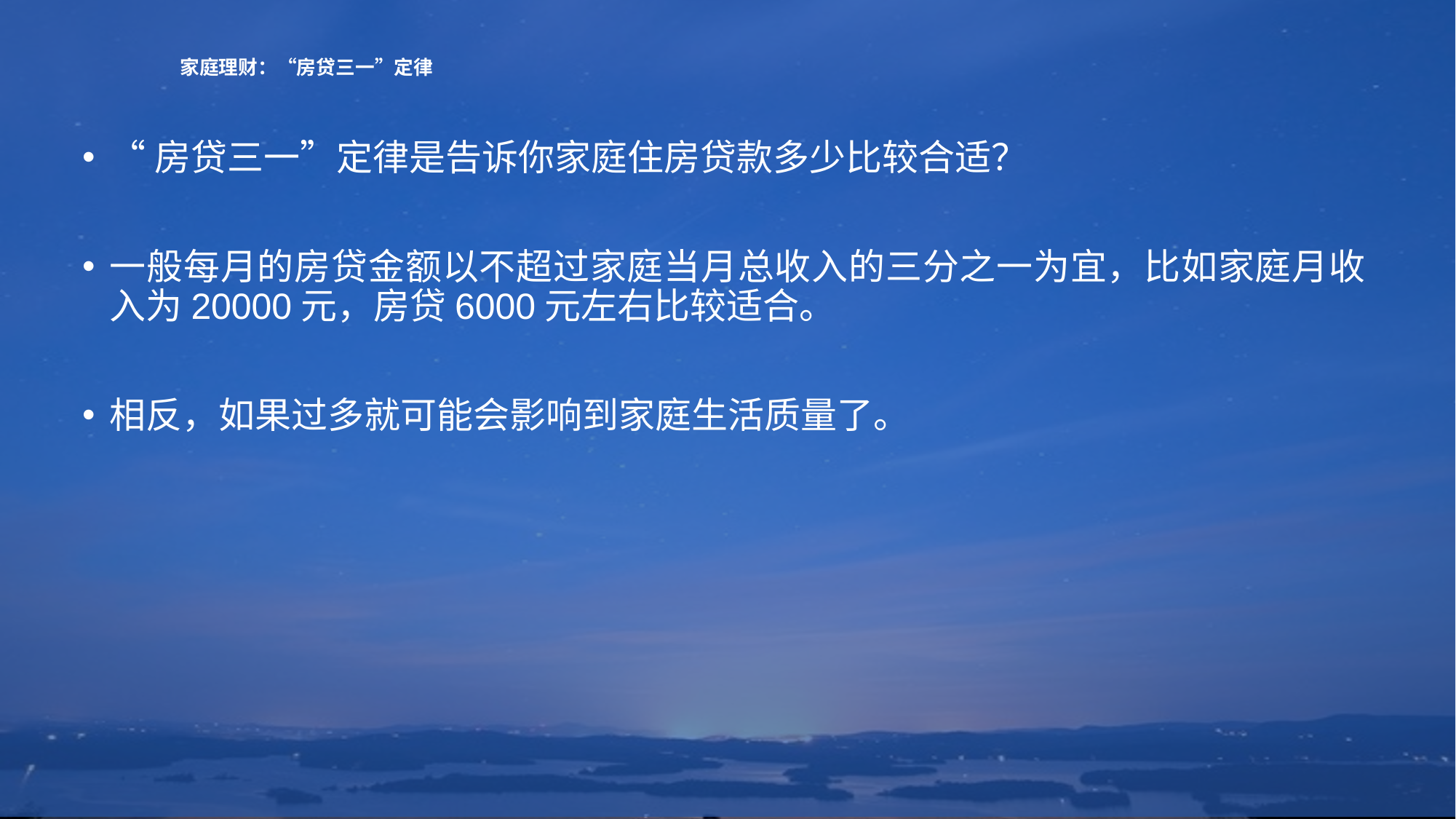

# 家庭理财：“房贷三一”定律
“房贷三一”定律是告诉你家庭住房贷款多少比较合适？

一般每月的房贷金额以不超过家庭当月总收入的三分之一为宜，比如家庭月收入为20000元，房贷6000元左右比较适合。

相反，如果过多就可能会影响到家庭生活质量了。